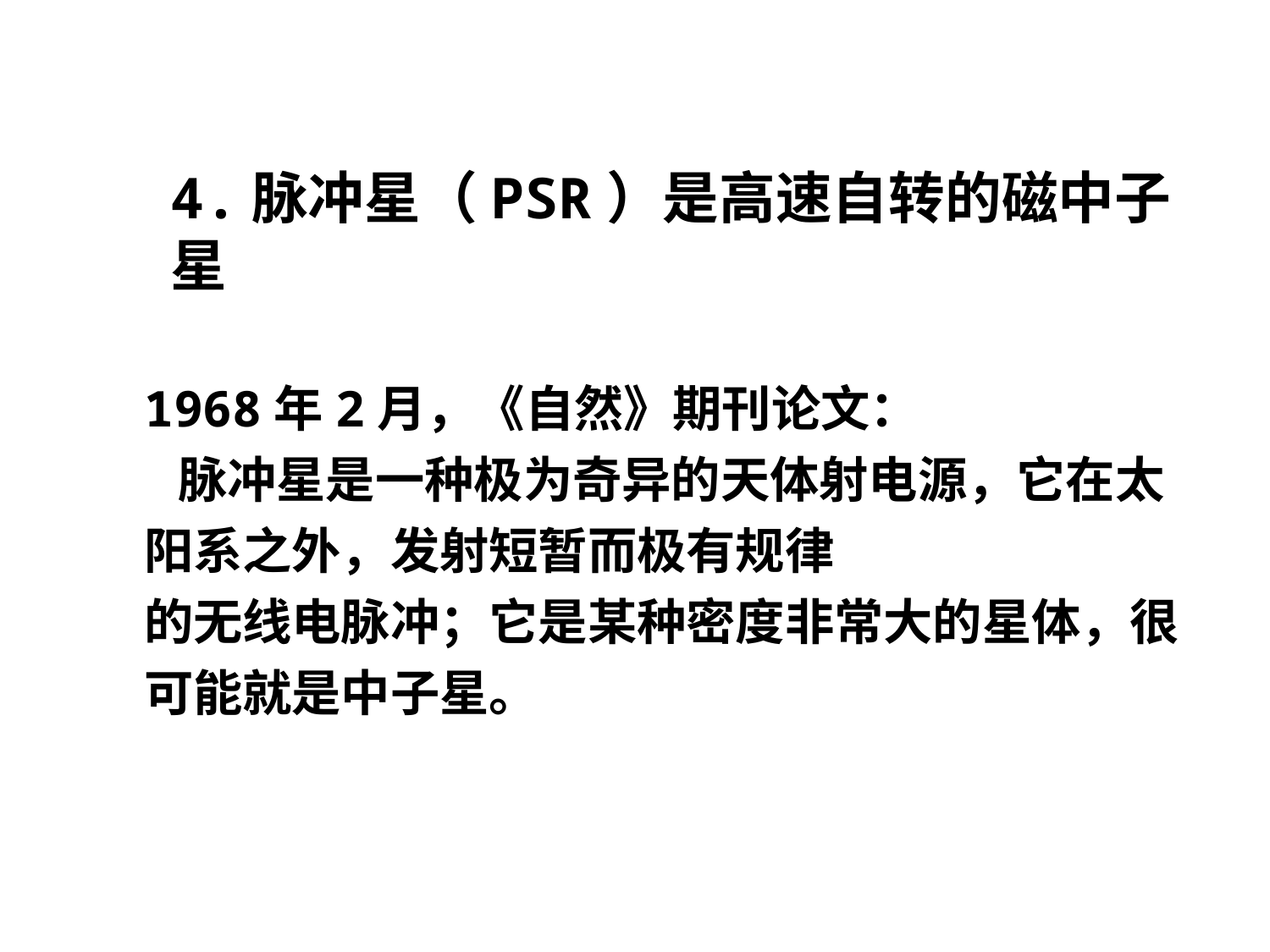

4.脉冲星（PSR）是高速自转的磁中子星

1968年2月，《自然》期刊论文：
  脉冲星是一种极为奇异的天体射电源，它在太阳系之外，发射短暂而极有规律
的无线电脉冲；它是某种密度非常大的星体，很可能就是中子星。